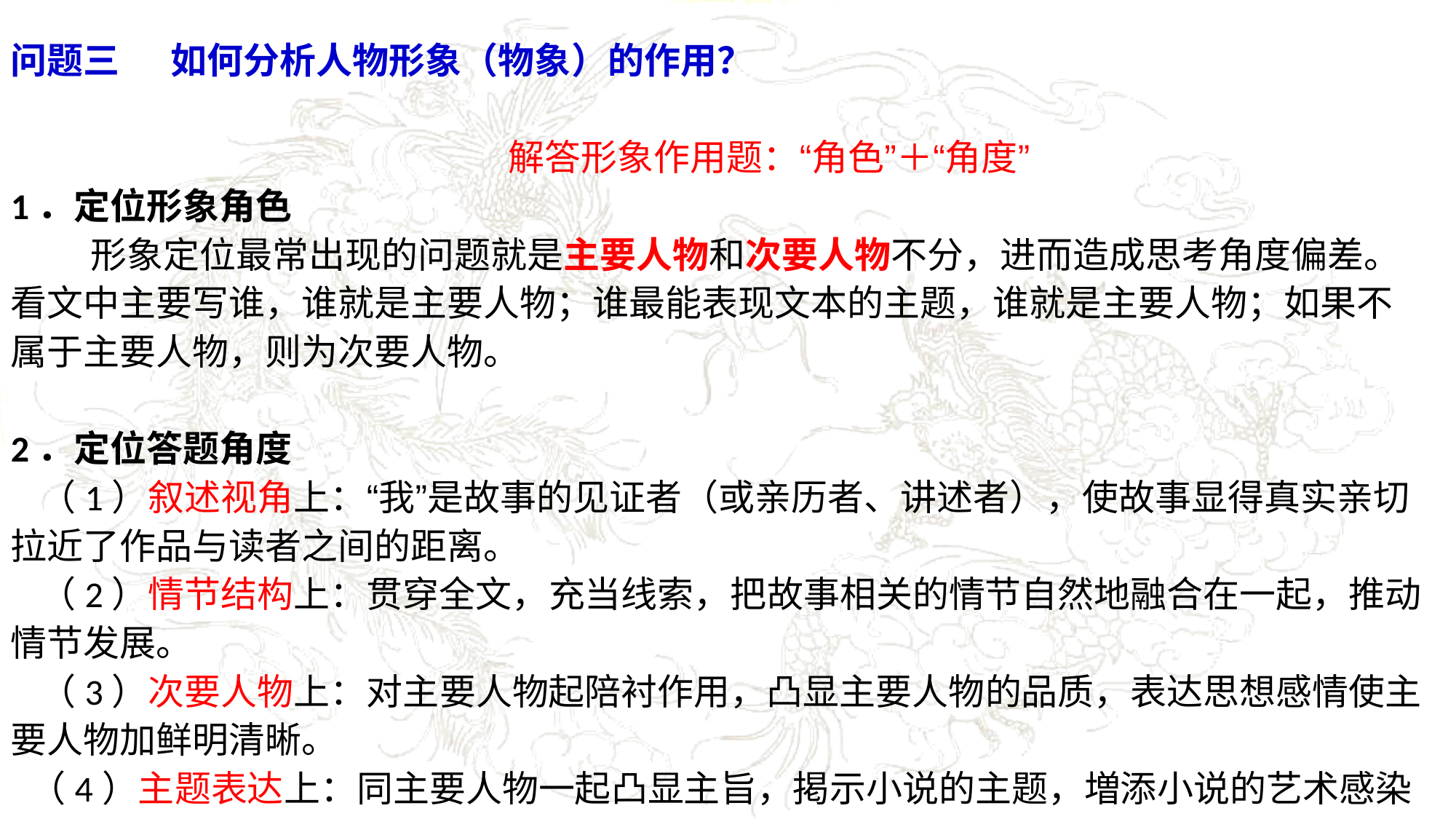

问题三     如何分析人物形象（物象）的作用？

                                                解答形象作用题：“角色”＋“角度”
1．定位形象角色
       形象定位最常出现的问题就是主要人物和次要人物不分，进而造成思考角度偏差。看文中主要写谁，谁就是主要人物；谁最能表现文本的主题，谁就是主要人物；如果不属于主要人物，则为次要人物。

2．定位答题角度
  （1）叙述视角上：“我”是故事的见证者（或亲历者、讲述者），使故事显得真实亲切拉近了作品与读者之间的距离。
  （2）情节结构上：贯穿全文，充当线索，把故事相关的情节自然地融合在一起，推动情节发展。
  （3）次要人物上：对主要人物起陪衬作用，凸显主要人物的品质，表达思想感情使主要人物加鲜明清晰。
 （4）主题表达上：同主要人物一起凸显主旨，掲示小说的主题，増添小说的艺术感染力。